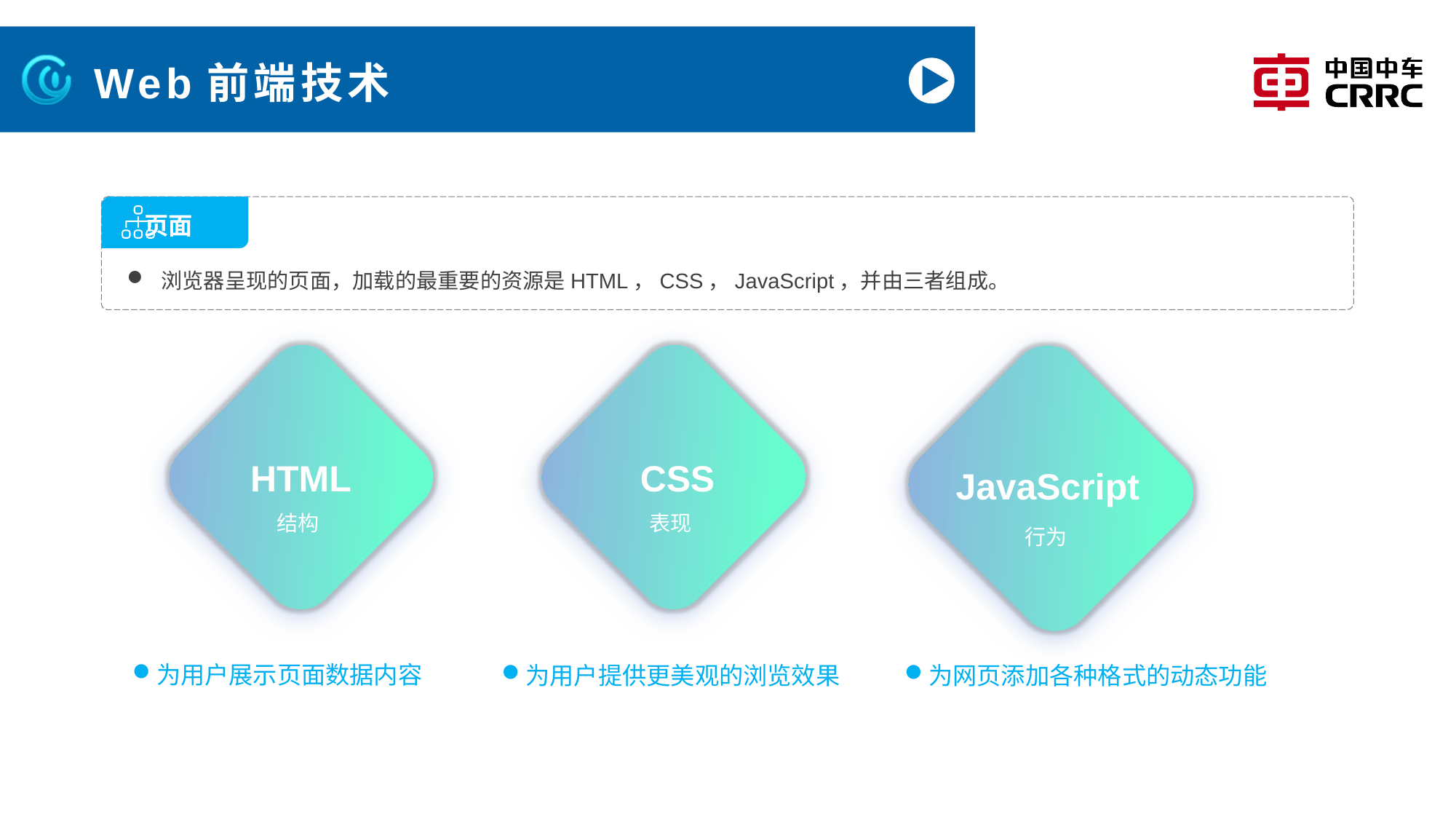

# Web前端技术

    页面

浏览器呈现的页面，加载的最重要的资源是HTML，CSS，JavaScript，并由三者组成。

JavaScript
行为

CSS
表现

HTML
结构
为用户展示页面数据内容
为用户提供更美观的浏览效果
为网页添加各种格式的动态功能
8